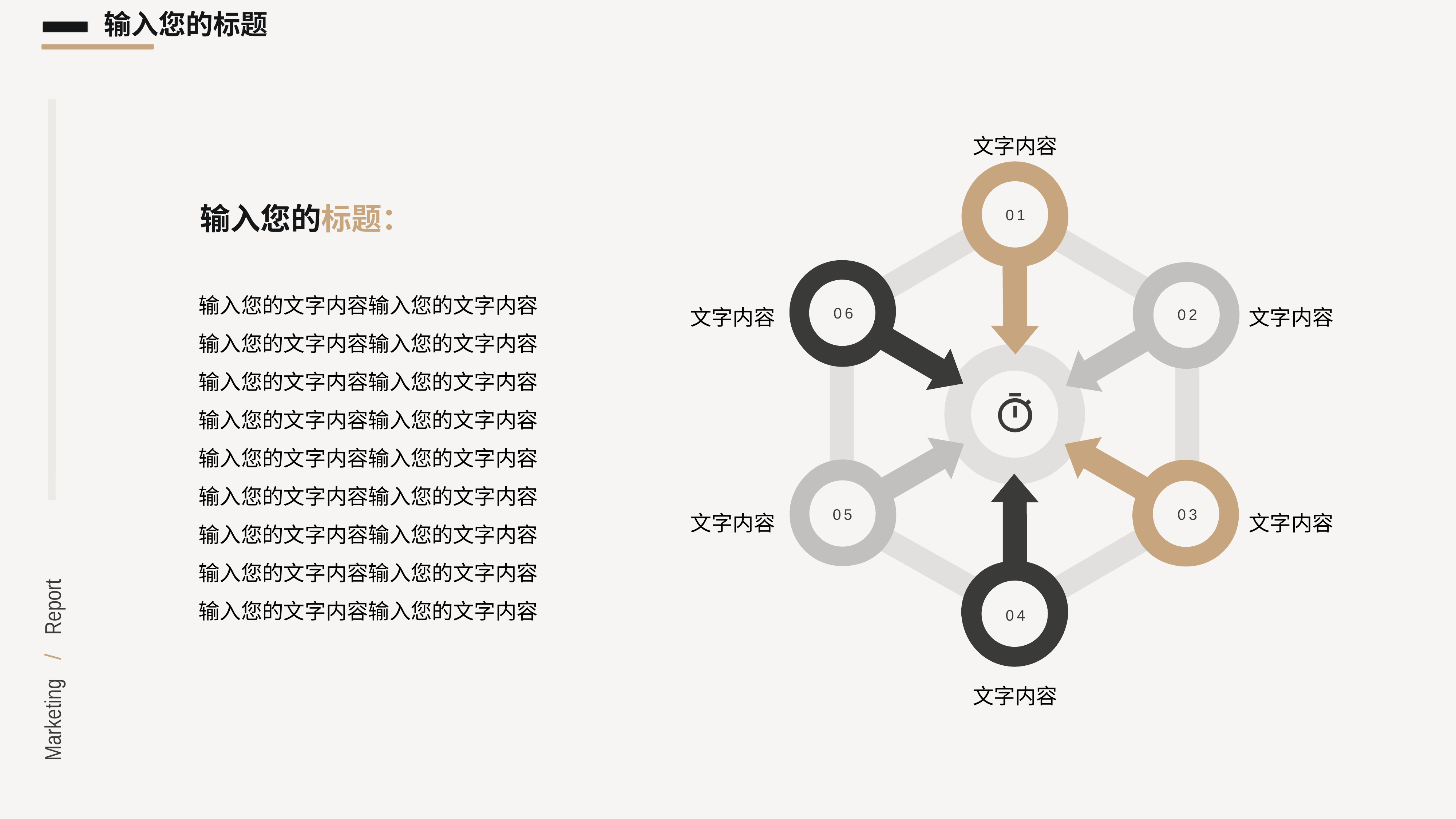

输入您的标题

文字内容

01

06
02

05
03

04
输入您的标题：
输入您的文字内容输入您的文字内容
输入您的文字内容输入您的文字内容
输入您的文字内容输入您的文字内容
输入您的文字内容输入您的文字内容
输入您的文字内容输入您的文字内容
输入您的文字内容输入您的文字内容
输入您的文字内容输入您的文字内容
输入您的文字内容输入您的文字内容
输入您的文字内容输入您的文字内容
文字内容
文字内容

文字内容
文字内容
文字内容